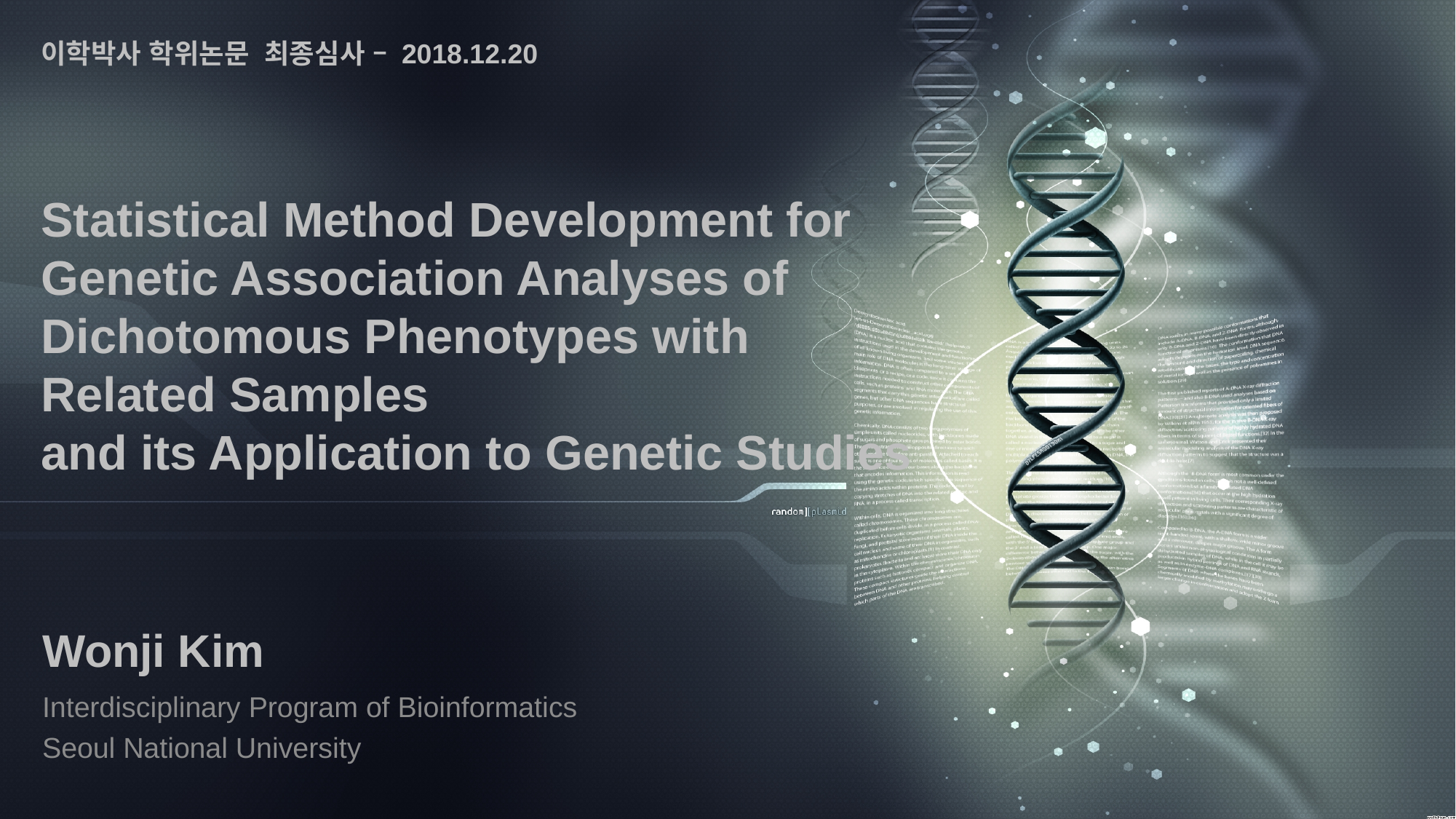

이학박사 학위논문  최종심사 – 2018.12.20
# Statistical Method Development for Genetic Association Analyses of Dichotomous Phenotypes with Related Samples and its Application to Genetic Studies
Wonji Kim
Interdisciplinary Program of Bioinformatics
Seoul National University